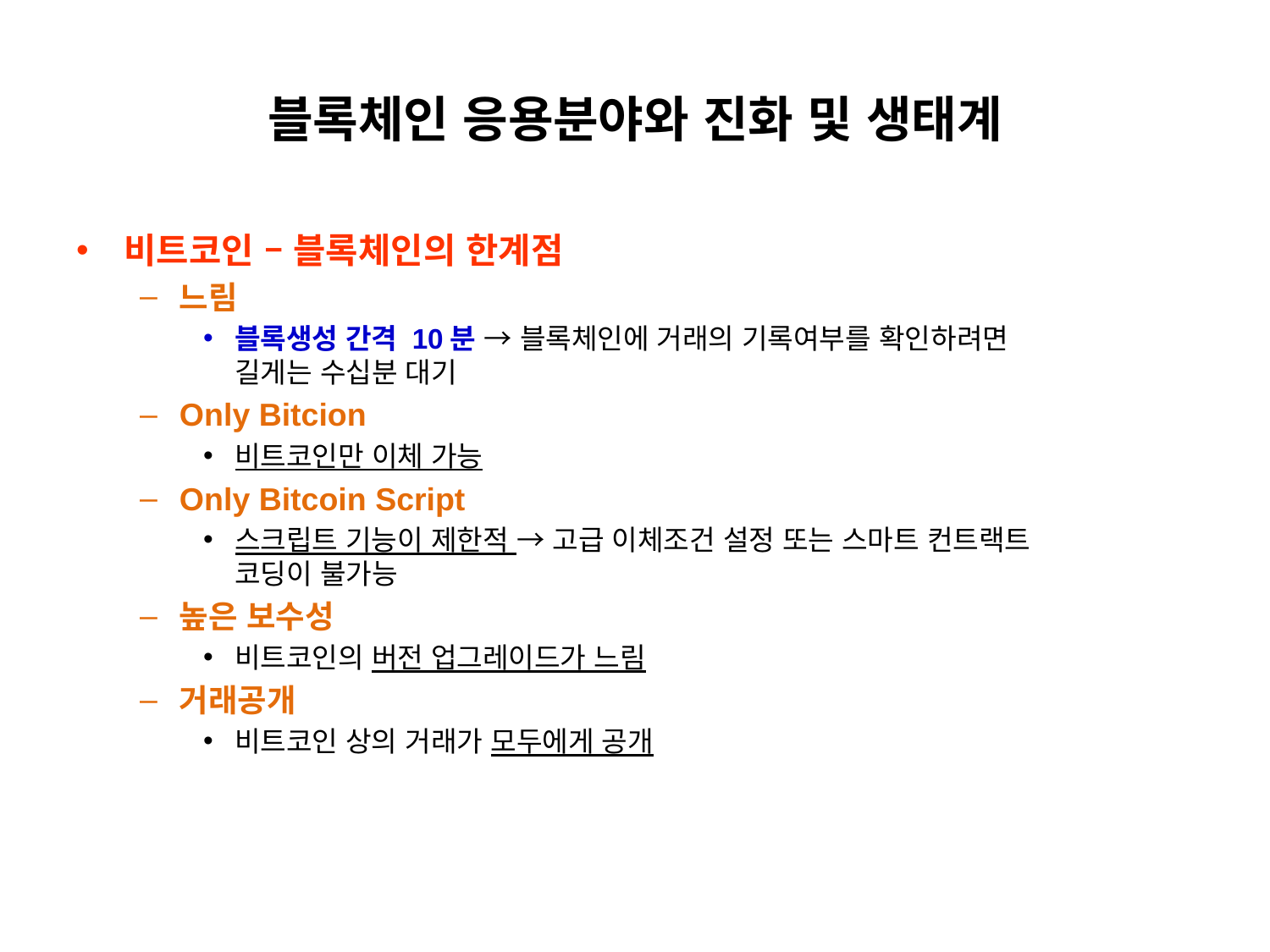

# 블록체인 응용분야와 진화 및 생태계
비트코인 – 블록체인의 한계점
느림
블록생성 간격 10분 → 블록체인에 거래의 기록여부를 확인하려면
길게는 수십분 대기
Only Bitcion
비트코인만 이체 가능
Only Bitcoin Script
스크립트 기능이 제한적 → 고급 이체조건 설정 또는 스마트 컨트랙트
코딩이 불가능
높은 보수성
비트코인의 버전 업그레이드가 느림
거래공개
비트코인 상의 거래가 모두에게 공개